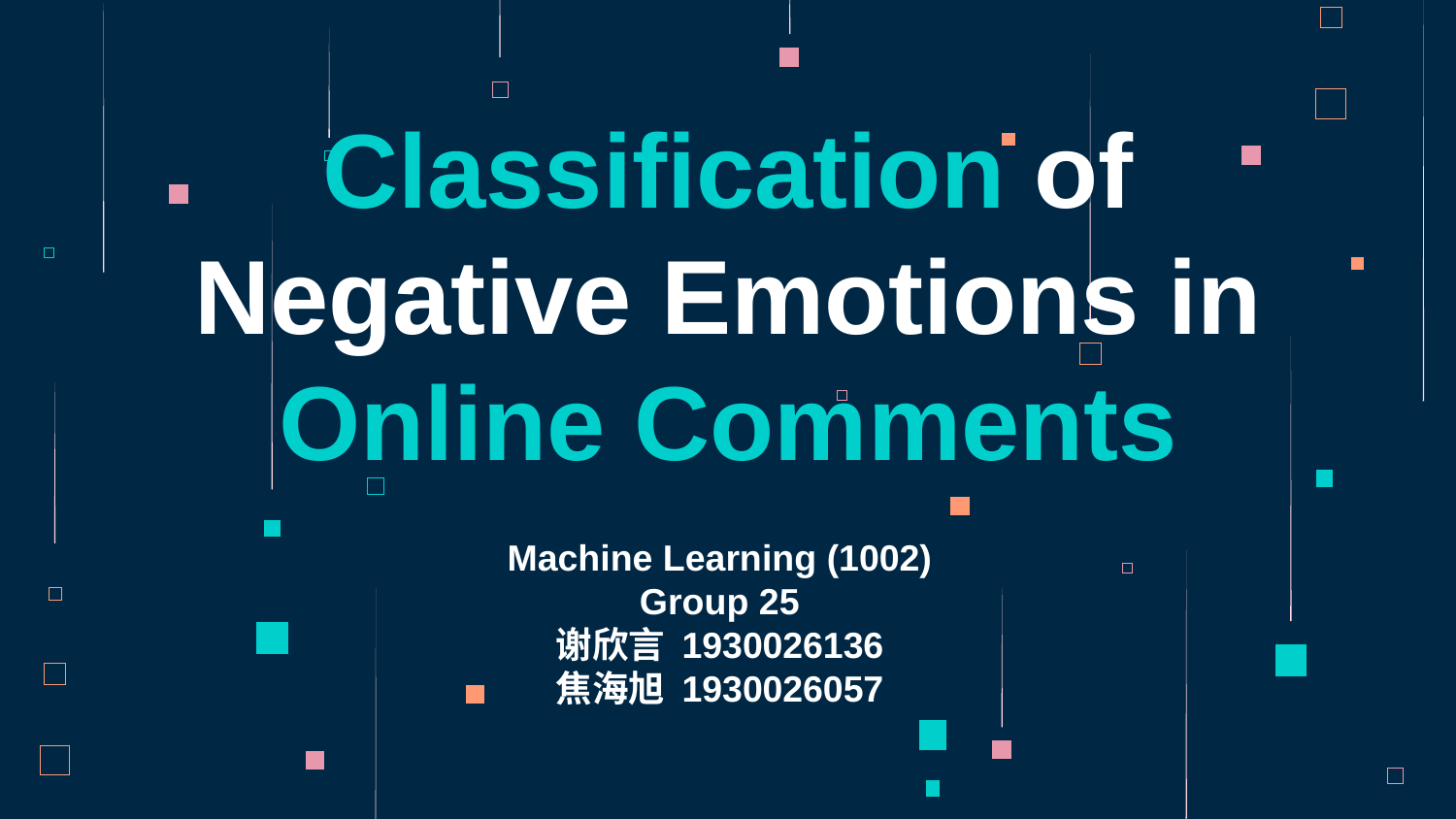

# Classification of Negative Emotions in Online Comments

Machine Learning (1002)
Group 25
谢欣言 1930026136
焦海旭 1930026057